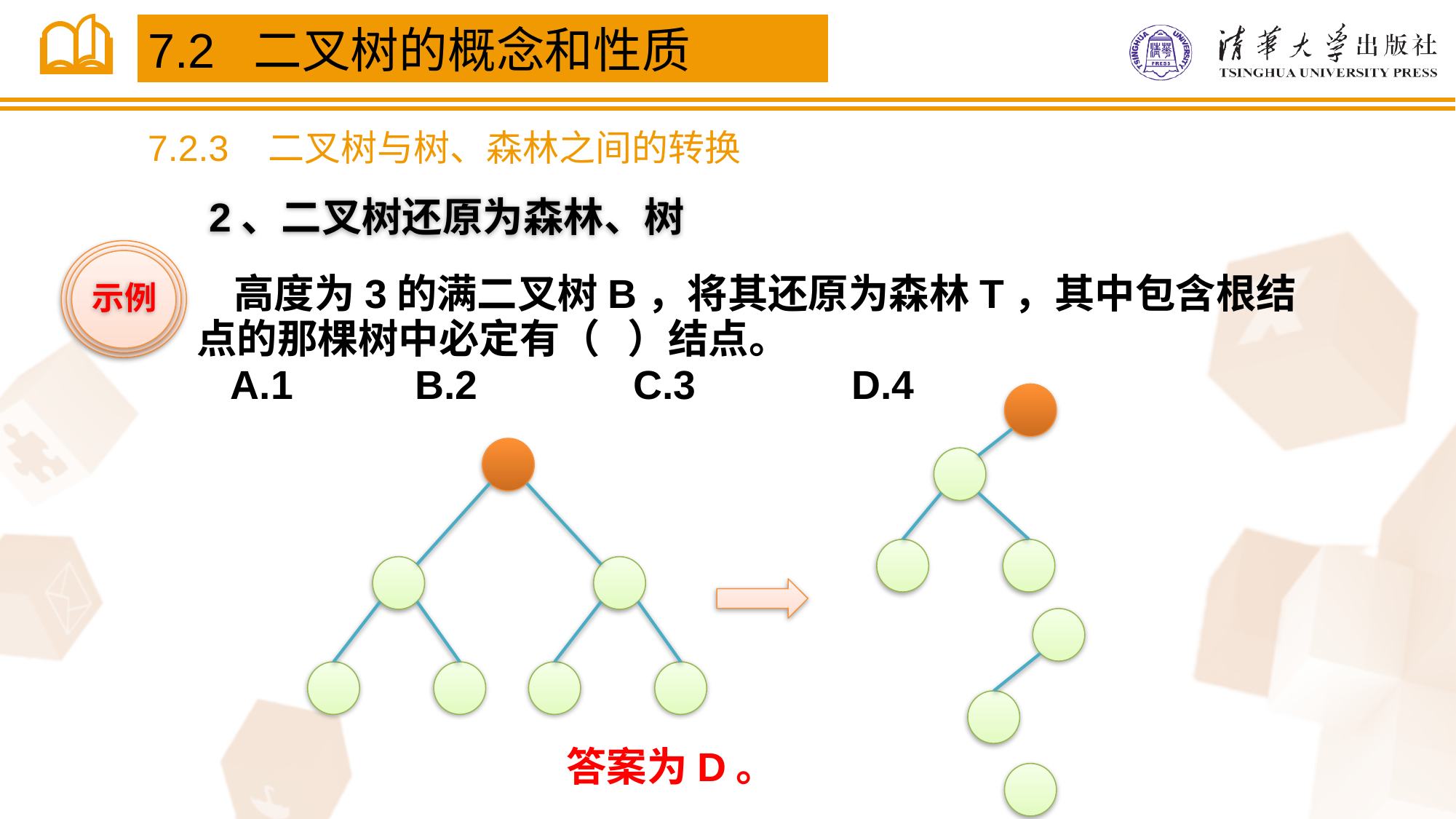

7.2  二叉树的概念和性质

7.2.3   二叉树与树、森林之间的转换
 2、二叉树还原为森林、树

示例
   高度为3的满二叉树B，将其还原为森林T，其中包含根结点的那棵树中必定有（   ）结点。
   A.1	   	B.2		C.3		D.4

答案为D。